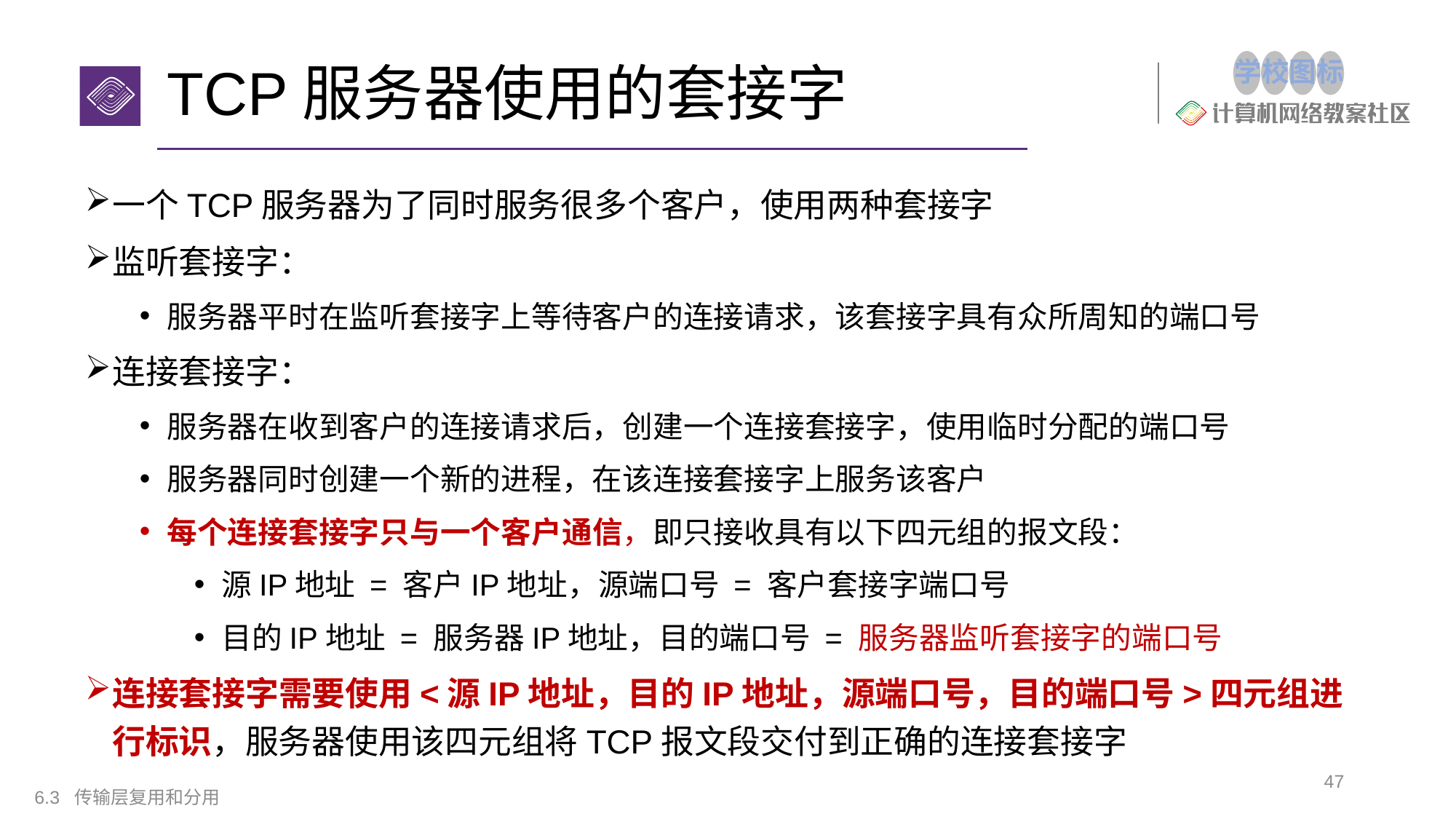

# TCP服务器使用的套接字
一个TCP服务器为了同时服务很多个客户，使用两种套接字
监听套接字：
服务器平时在监听套接字上等待客户的连接请求，该套接字具有众所周知的端口号
连接套接字：
服务器在收到客户的连接请求后，创建一个连接套接字，使用临时分配的端口号
服务器同时创建一个新的进程，在该连接套接字上服务该客户
每个连接套接字只与一个客户通信，即只接收具有以下四元组的报文段：
源IP地址 = 客户IP地址，源端口号 = 客户套接字端口号
目的IP地址 = 服务器IP地址，目的端口号 = 服务器监听套接字的端口号
连接套接字需要使用<源IP地址，目的IP地址，源端口号，目的端口号>四元组进行标识，服务器使用该四元组将TCP报文段交付到正确的连接套接字

47
6.3  传输层复用和分用